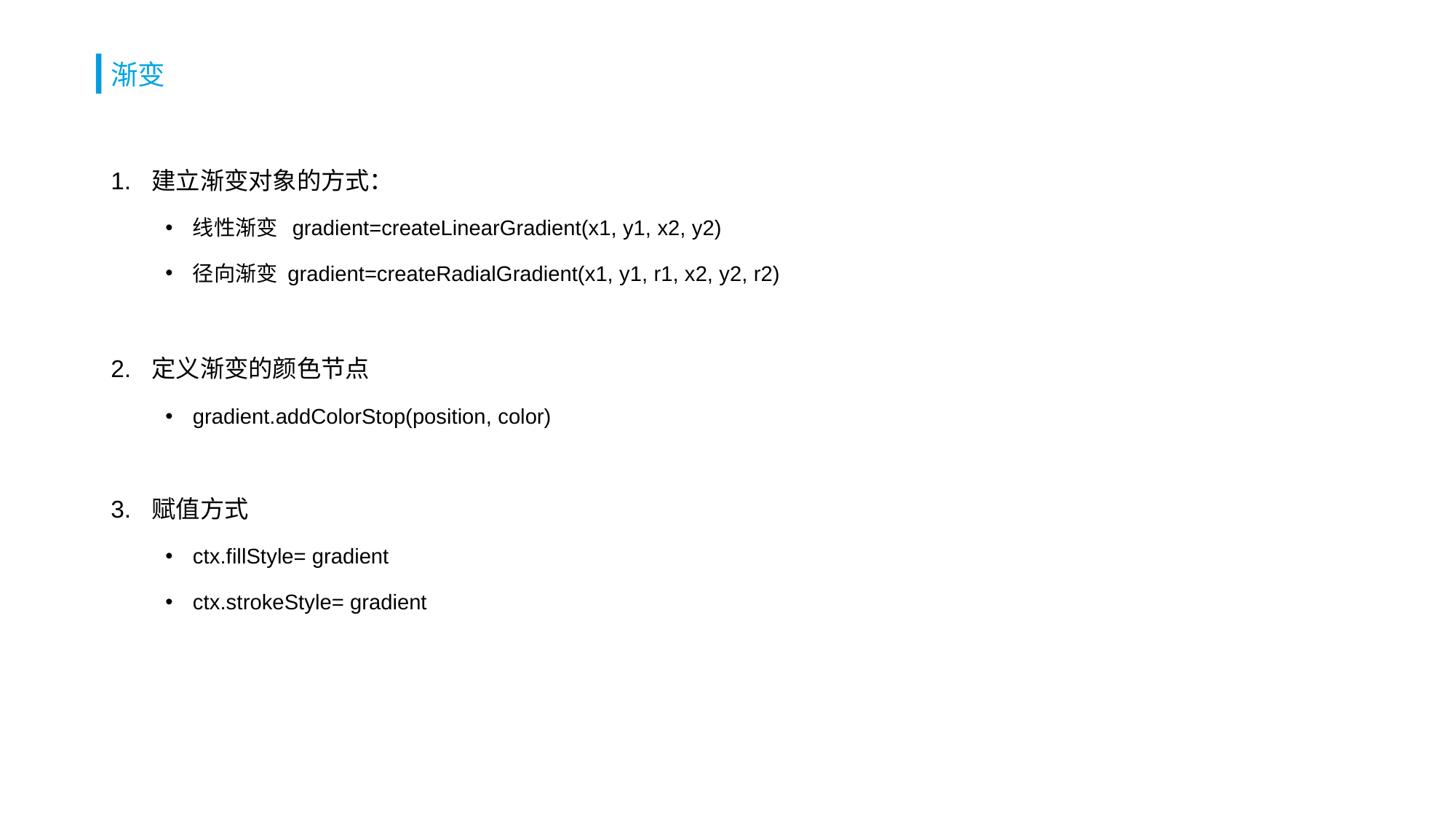

# 渐变
建立渐变对象的方式：
线性渐变  gradient=createLinearGradient(x1, y1, x2, y2)
径向渐变 gradient=createRadialGradient(x1, y1, r1, x2, y2, r2)

定义渐变的颜色节点
gradient.addColorStop(position, color)

赋值方式
ctx.fillStyle= gradient
ctx.strokeStyle= gradient